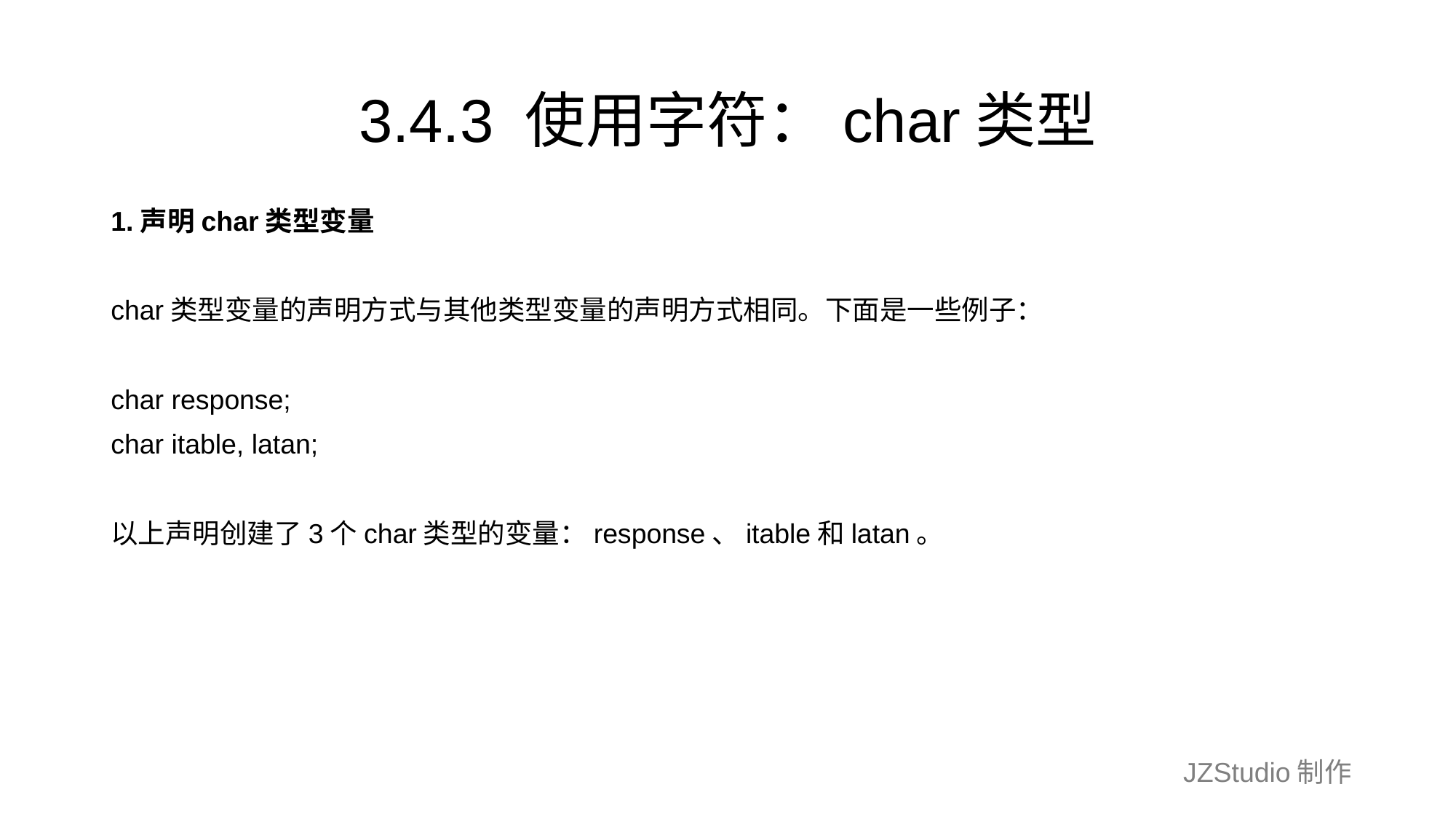

# 3.4.3 使用字符：char类型
1.声明char类型变量

char类型变量的声明方式与其他类型变量的声明方式相同。下面是一些例子：

char response;
char itable, latan;

以上声明创建了3个char类型的变量：response、itable和latan。